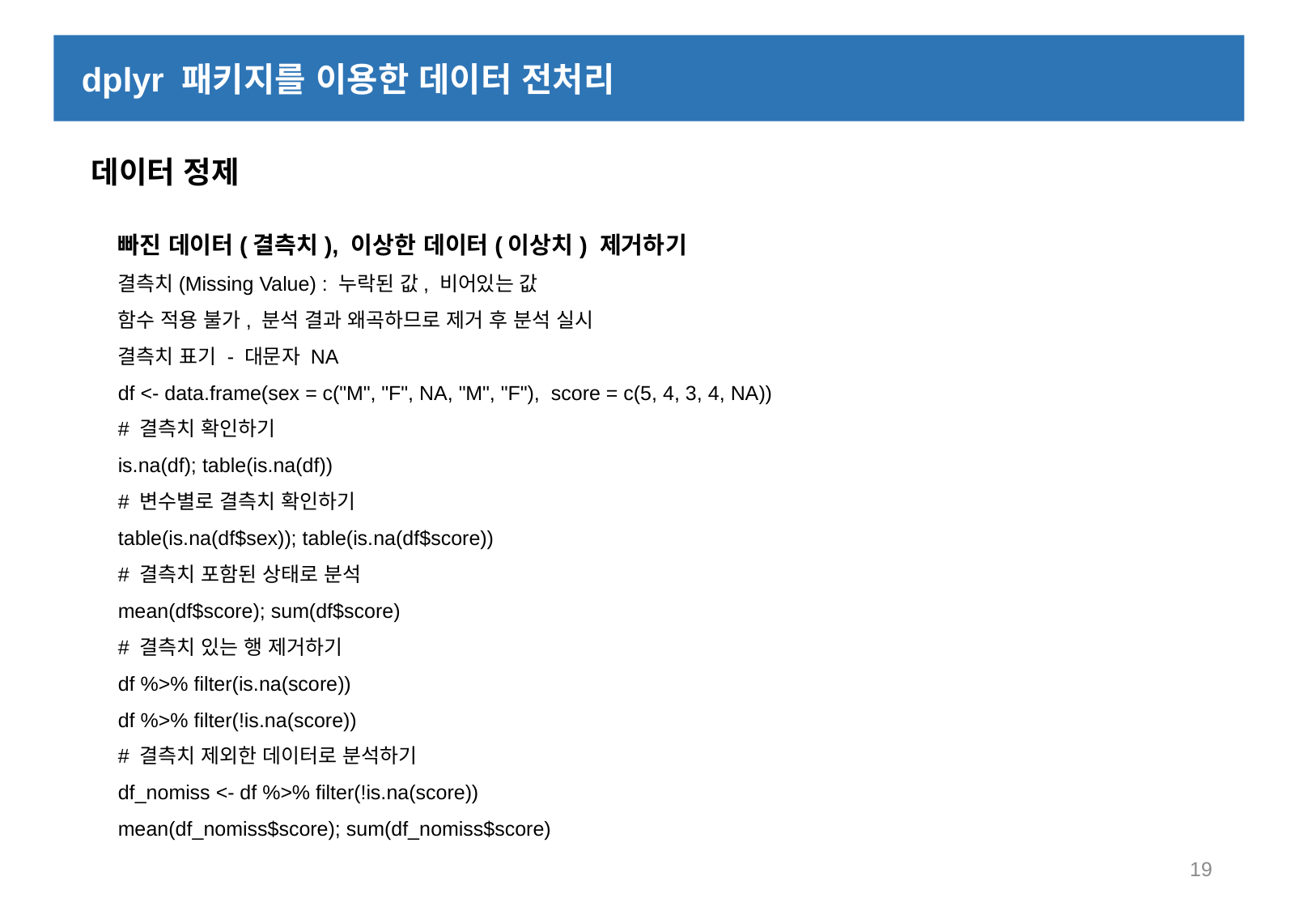

dplyr 패키지를 이용한 데이터 전처리

 데이터 정제
빠진 데이터(결측치), 이상한 데이터(이상치) 제거하기
결측치(Missing Value) : 누락된 값, 비어있는 값
함수 적용 불가, 분석 결과 왜곡하므로 제거 후 분석 실시
결측치 표기 - 대문자 NA
df <- data.frame(sex = c("M", "F", NA, "M", "F"),  score = c(5, 4, 3, 4, NA))
# 결측치 확인하기
is.na(df); table(is.na(df))
# 변수별로 결측치 확인하기
table(is.na(df$sex)); table(is.na(df$score))
# 결측치 포함된 상태로 분석
mean(df$score); sum(df$score)
# 결측치 있는 행 제거하기
df %>% filter(is.na(score))
df %>% filter(!is.na(score))
# 결측치 제외한 데이터로 분석하기
df_nomiss <- df %>% filter(!is.na(score))
mean(df_nomiss$score); sum(df_nomiss$score)
19